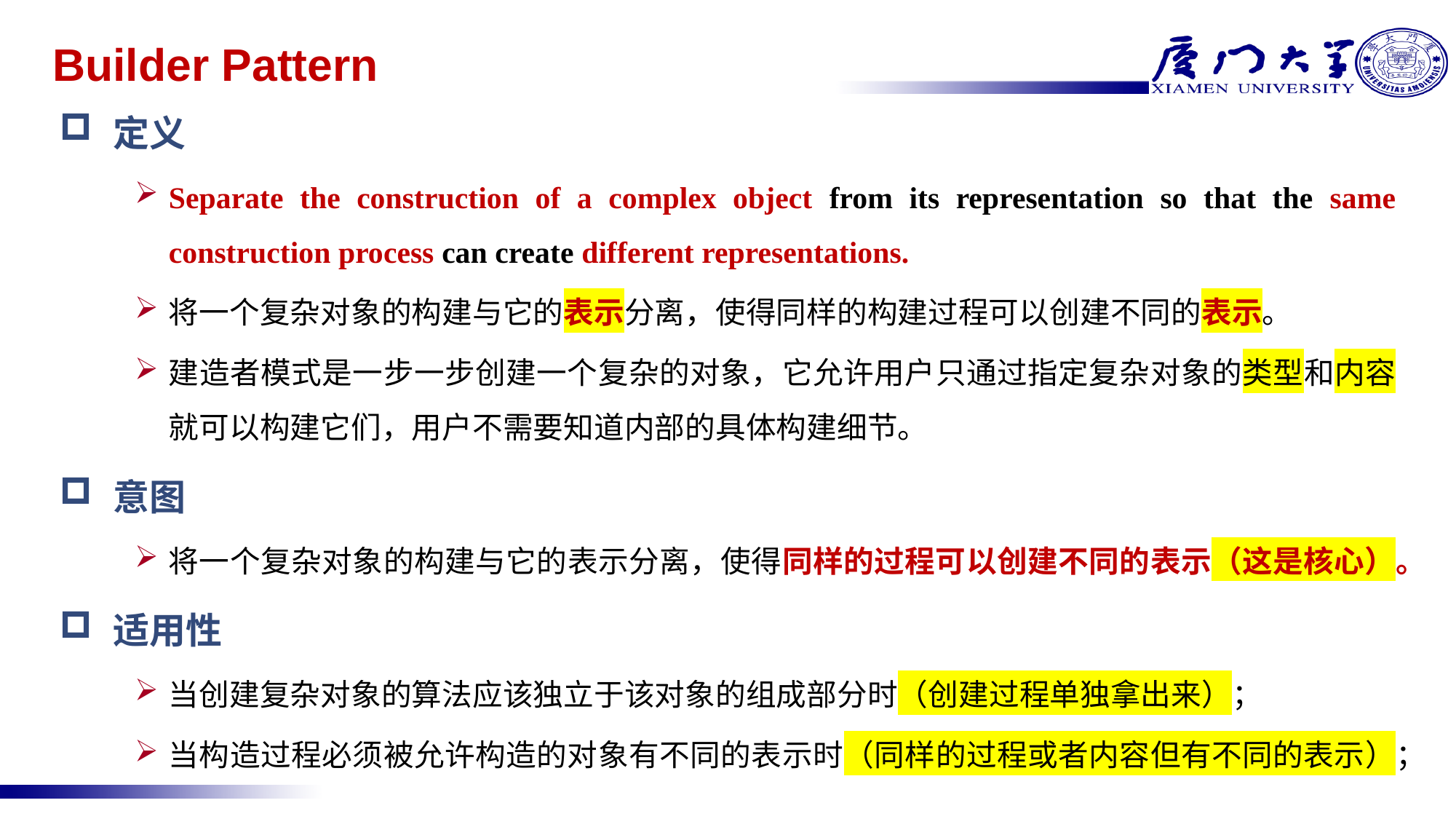

# Builder Pattern
定义
Separate the construction of a complex object from its representation so that the same construction process can create different representations.
将一个复杂对象的构建与它的表示分离，使得同样的构建过程可以创建不同的表示。
建造者模式是一步一步创建一个复杂的对象，它允许用户只通过指定复杂对象的类型和内容就可以构建它们，用户不需要知道内部的具体构建细节。
意图
将一个复杂对象的构建与它的表示分离，使得同样的过程可以创建不同的表示（这是核心）。
适用性
当创建复杂对象的算法应该独立于该对象的组成部分时（创建过程单独拿出来）；
当构造过程必须被允许构造的对象有不同的表示时（同样的过程或者内容但有不同的表示）；